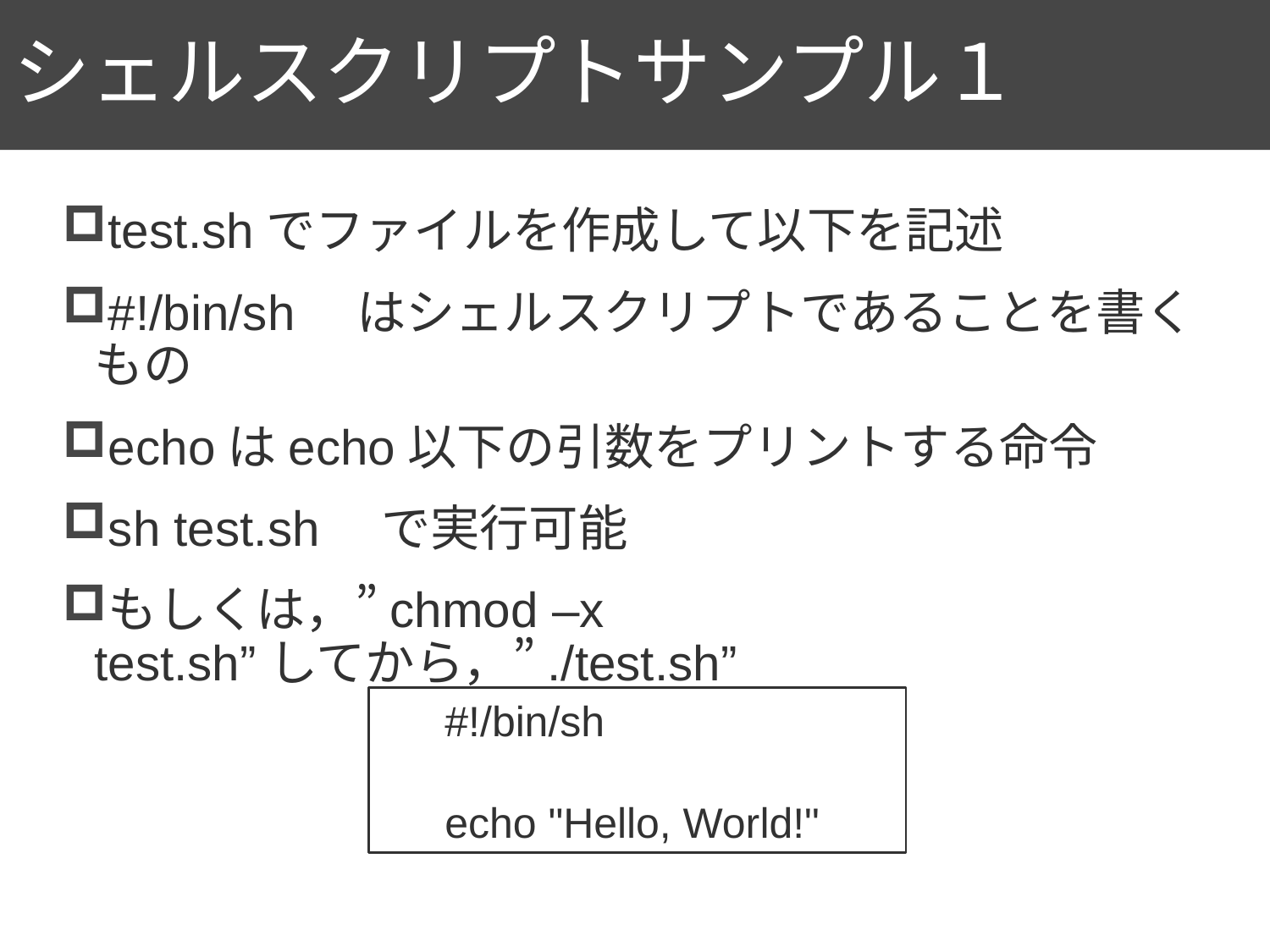

# シェルスクリプトサンプル１
69
test.shでファイルを作成して以下を記述
#!/bin/sh　はシェルスクリプトであることを書くもの
echoはecho以下の引数をプリントする命令
sh test.sh　で実行可能
もしくは，”chmod –x test.sh”してから，”./test.sh”

#!/bin/sh

echo "Hello, World!"